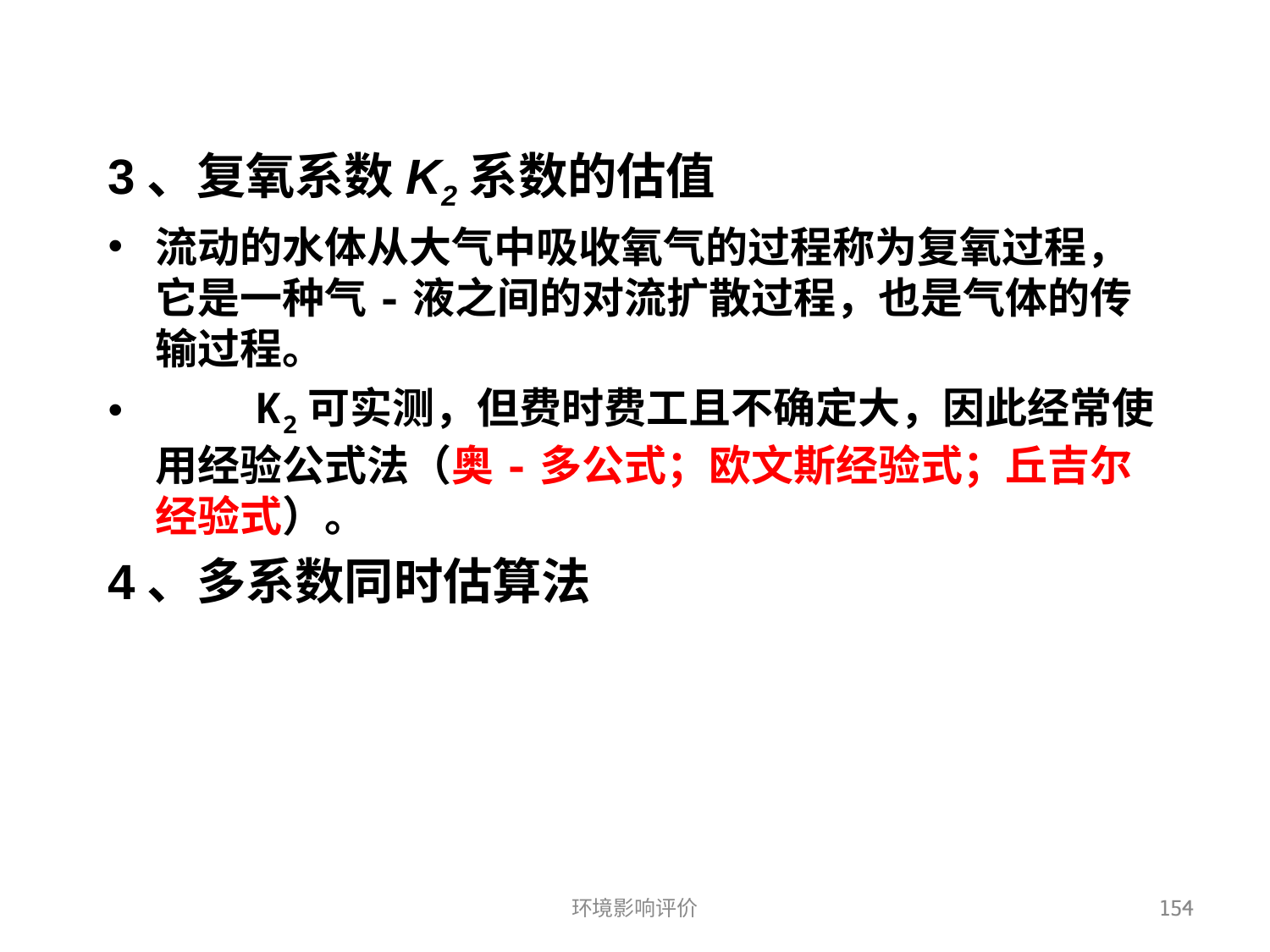

3、复氧系数K2系数的估值
流动的水体从大气中吸收氧气的过程称为复氧过程，它是一种气-液之间的对流扩散过程，也是气体的传输过程。
    K2可实测，但费时费工且不确定大，因此经常使用经验公式法（奥-多公式；欧文斯经验式；丘吉尔经验式）。
4、多系数同时估算法

环境影响评价
154